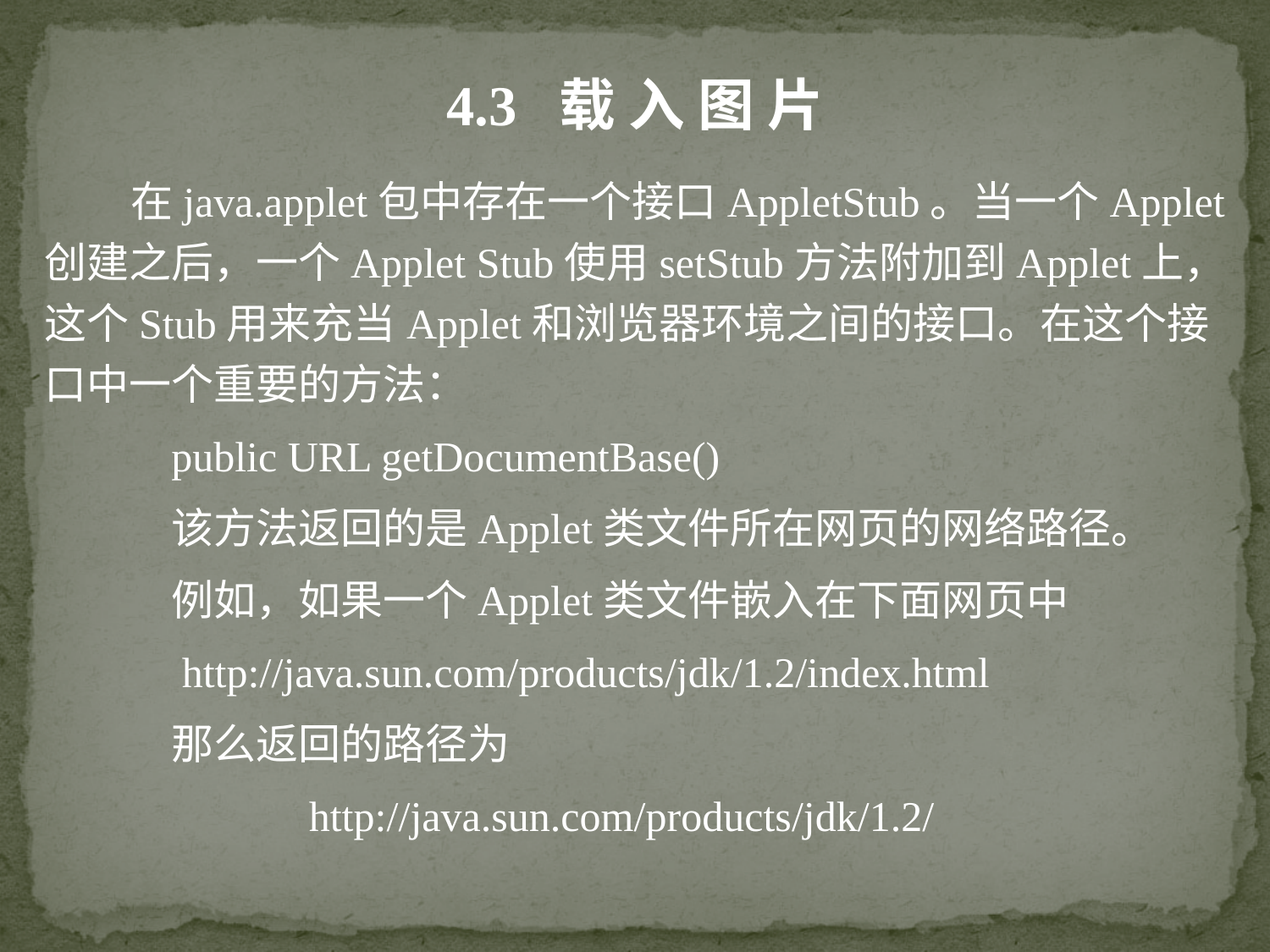

4.3  载 入 图 片
        在java.applet包中存在一个接口AppletStub。当一个Applet创建之后，一个Applet Stub使用setStub方法附加到Applet上，这个Stub用来充当Applet和浏览器环境之间的接口。在这个接口中一个重要的方法：
public URL getDocumentBase()
该方法返回的是Applet类文件所在网页的网络路径。
例如，如果一个Applet类文件嵌入在下面网页中
 http://java.sun.com/products/jdk/1.2/index.html
那么返回的路径为
             http://java.sun.com/products/jdk/1.2/